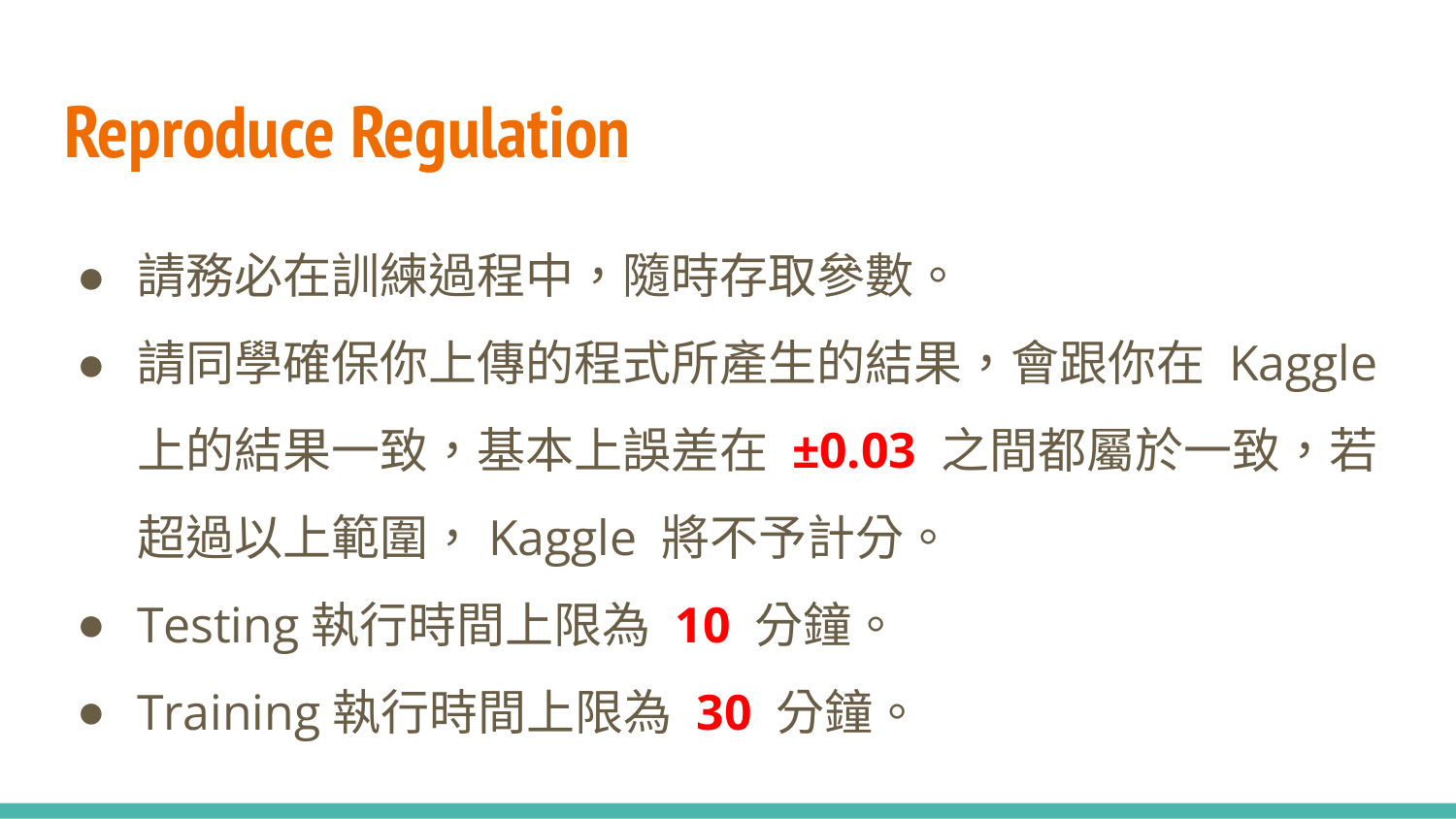

# Reproduce Regulation
請務必在訓練過程中，隨時存取參數。
請同學確保你上傳的程式所產生的結果，會跟你在 Kaggle上的結果一致，基本上誤差在 ±0.03 之間都屬於一致，若超過以上範圍，Kaggle 將不予計分。
Testing執行時間上限為 10 分鐘。
Training執行時間上限為 30 分鐘。